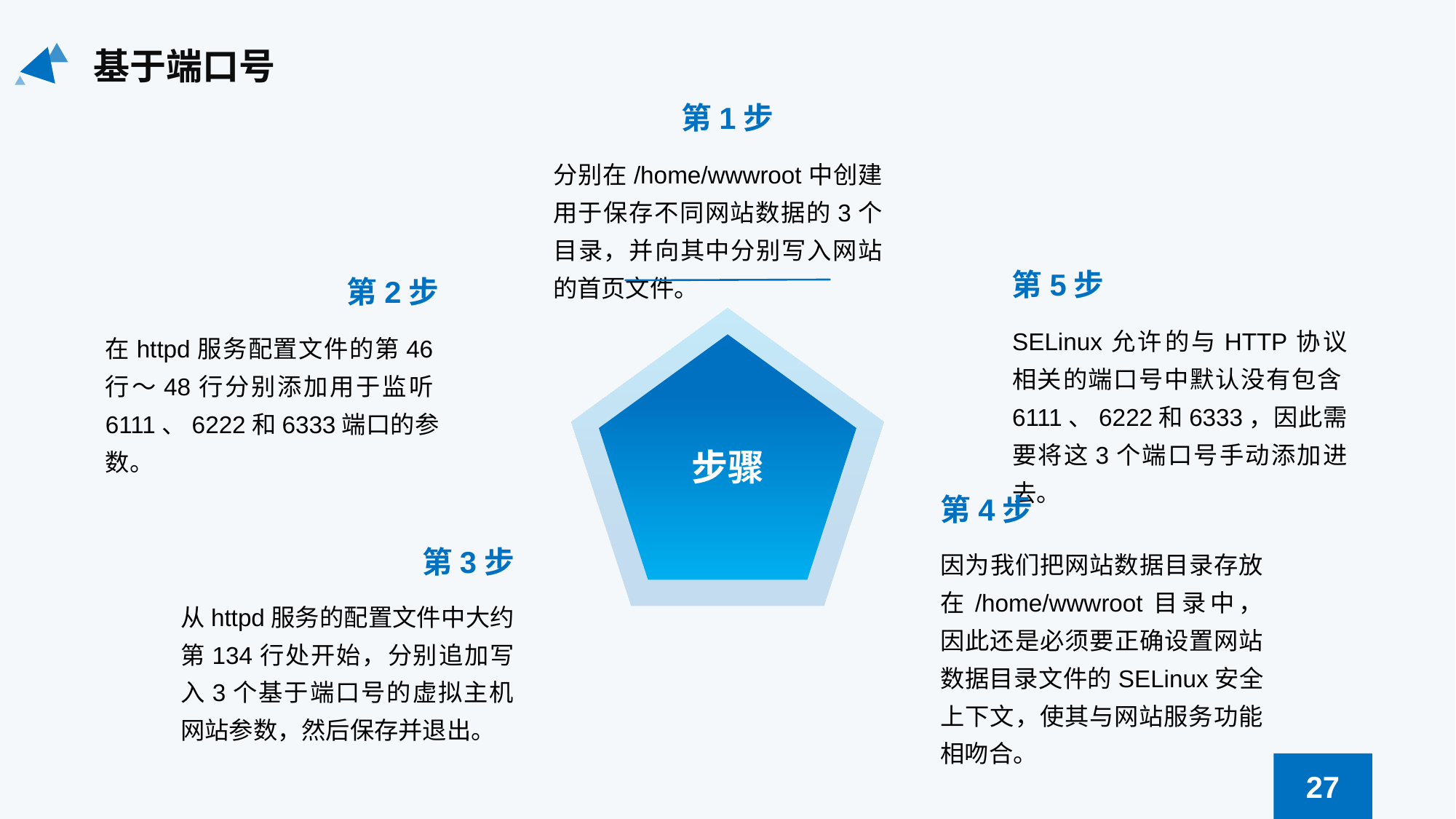

基于端口号

第1步
分别在/home/wwwroot中创建用于保存不同网站数据的3个目录，并向其中分别写入网站的首页文件。
第5步
第2步

SELinux允许的与HTTP协议相关的端口号中默认没有包含6111、6222和6333，因此需要将这3个端口号手动添加进去。
在httpd服务配置文件的第46行～48行分别添加用于监听6111、6222和6333端口的参数。

步骤
第4步
因为我们把网站数据目录存放在/home/wwwroot目录中，因此还是必须要正确设置网站数据目录文件的SELinux安全上下文，使其与网站服务功能相吻合。
第3步
从httpd服务的配置文件中大约第134行处开始，分别追加写入3个基于端口号的虚拟主机网站参数，然后保存并退出。

27